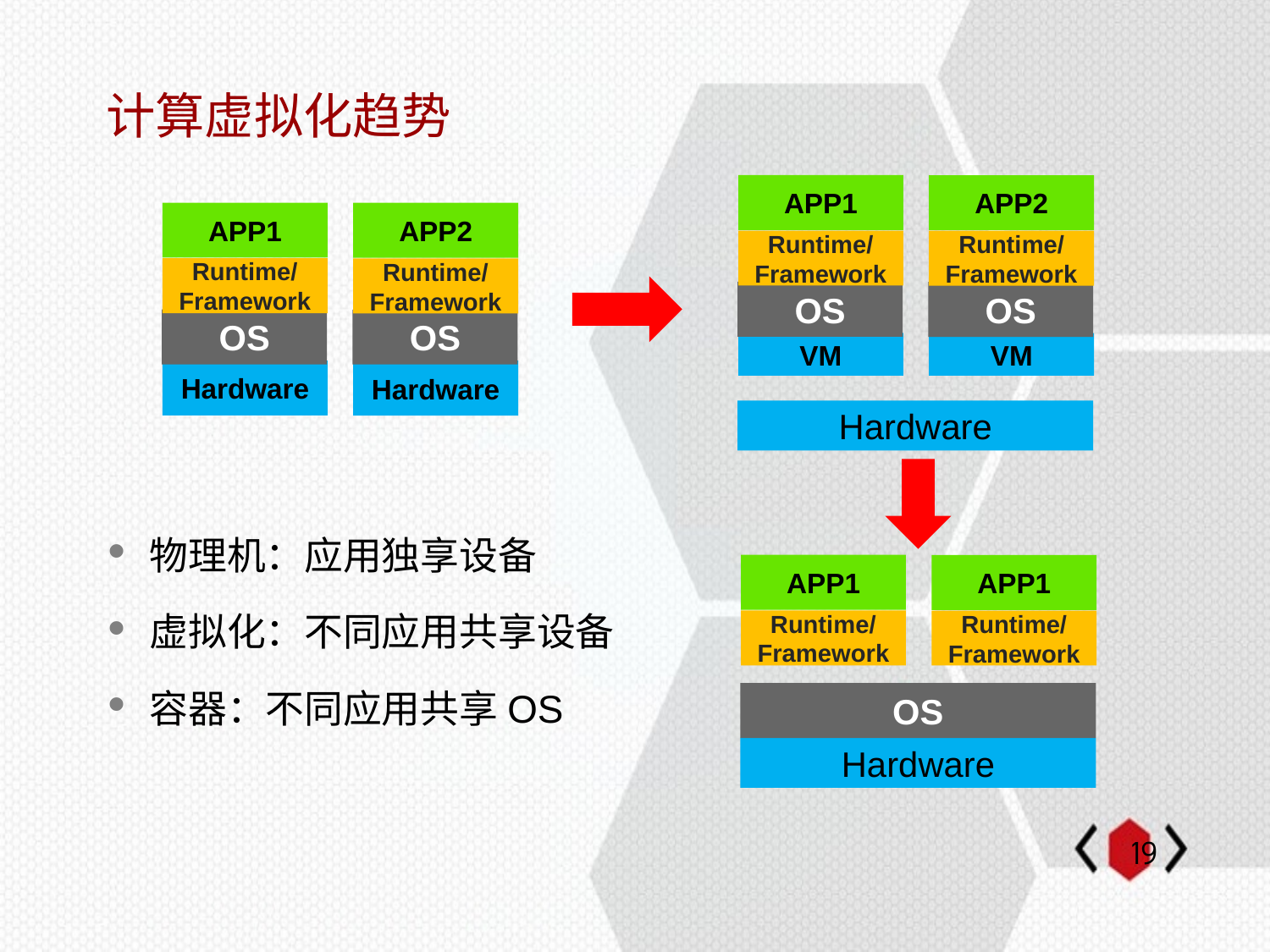

# 计算虚拟化趋势
APP1
APP2
APP1
APP2
Runtime/
Framework
Runtime/
Framework
Runtime/
Framework
Runtime/
Framework

OS
OS
OS
OS
VM
VM
Hardware
Hardware
Hardware

物理机：应用独享设备
虚拟化：不同应用共享设备
容器：不同应用共享OS
APP1
APP1
Runtime/
Framework
Runtime/
Framework
OS
Hardware
19